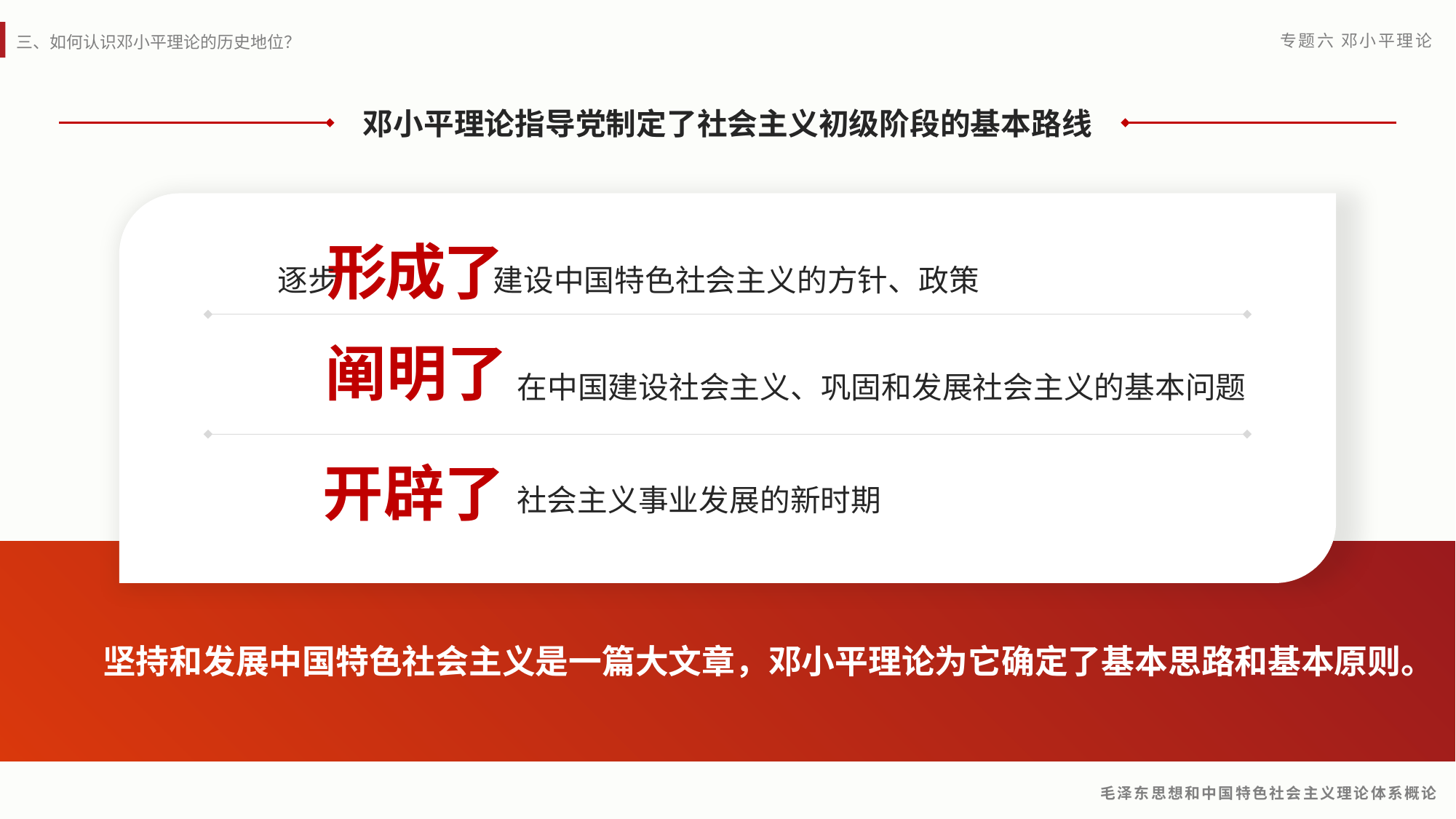

邓小平理论指导党制定了社会主义初级阶段的基本路线

形成了
逐步                       建设中国特色社会主义的方针、政策
阐明了
在中国建设社会主义、巩固和发展社会主义的基本问题

开辟了
社会主义事业发展的新时期

坚持和发展中国特色社会主义是一篇大文章，邓小平理论为它确定了基本思路和基本原则。